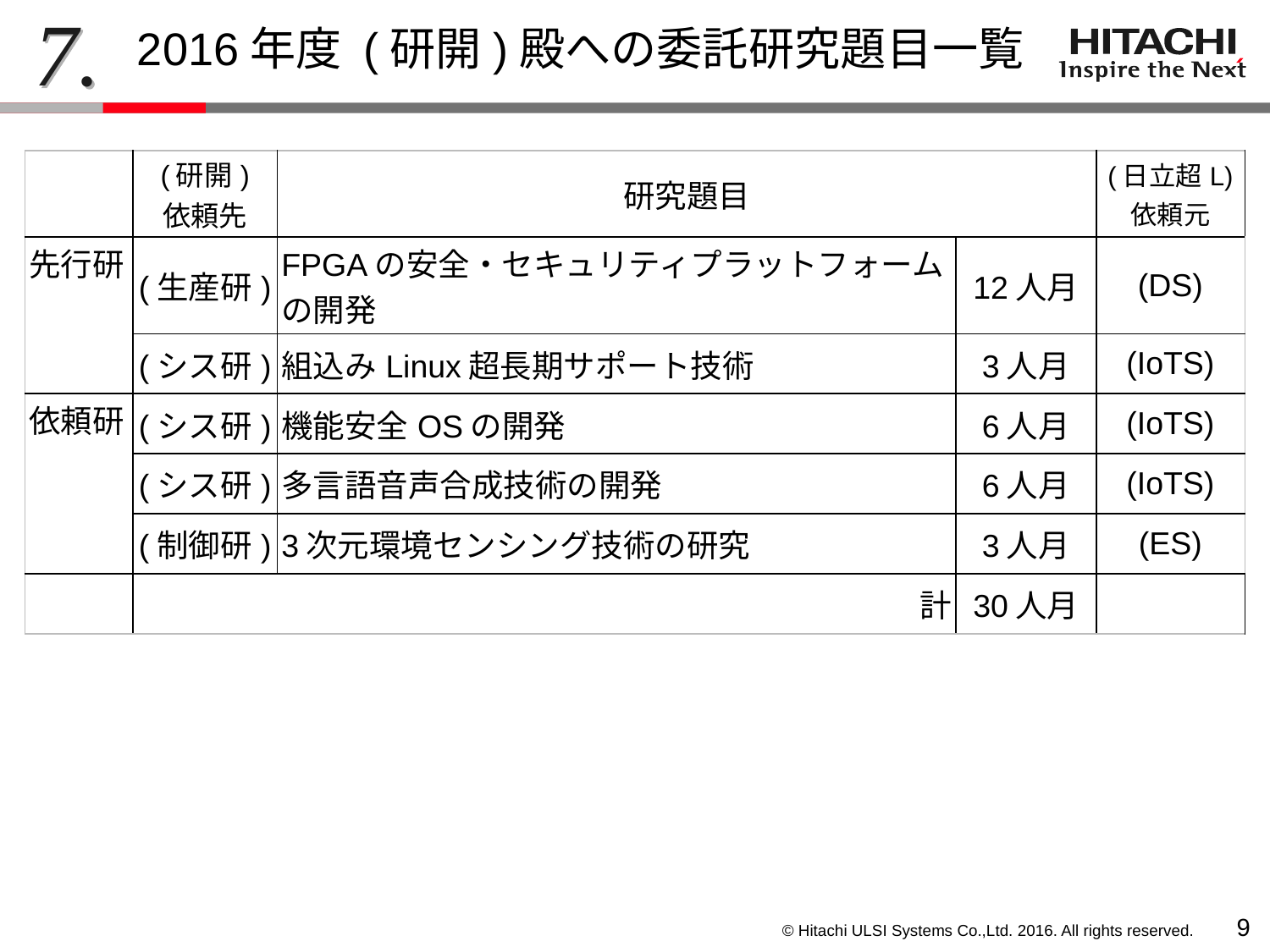

7.
# 2016年度 (研開)殿への委託研究題目一覧
|  | (研開) 依頼先 | 研究題目 |  | (日立超L) 依頼元 |
| --- | --- | --- | --- | --- |
| 先行研 | (生産研) | FPGAの安全・セキュリティプラットフォームの開発 | 12人月 | (DS) |
|  | (シス研) | 組込みLinux超長期サポート技術 | 3人月 | (IoTS) |
| 依頼研 | (シス研) | 機能安全OSの開発 | 6人月 | (IoTS) |
|  | (シス研) | 多言語音声合成技術の開発 | 6人月 | (IoTS) |
|  | (制御研) | 3次元環境センシング技術の研究 | 3人月 | (ES) |
|  | 計 |  | 30人月 |  |
9